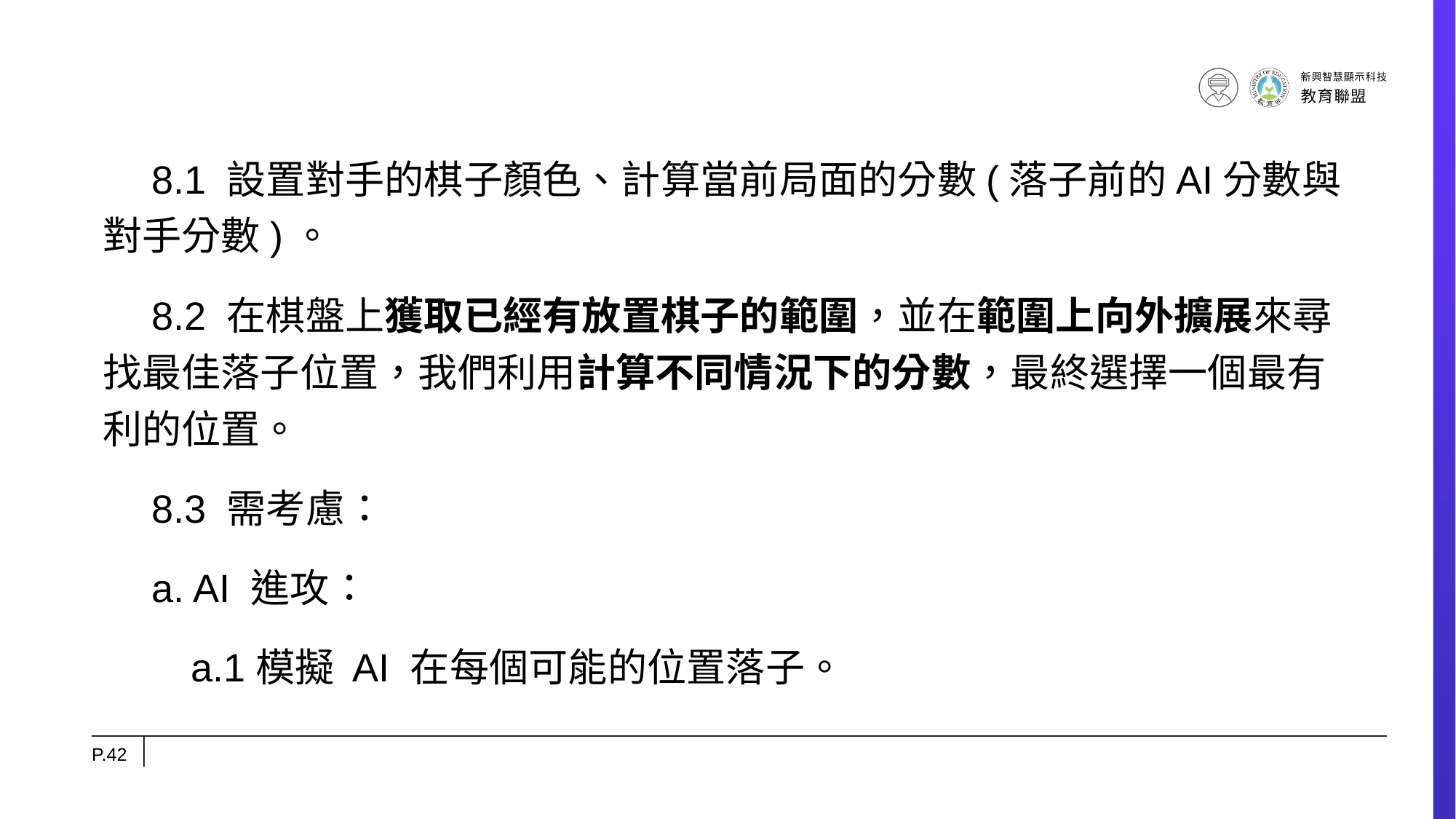

8.1 設置對手的棋子顏色、計算當前局面的分數(落子前的AI分數與對手分數)。
　8.2 在棋盤上獲取已經有放置棋子的範圍，並在範圍上向外擴展來尋找最佳落子位置，我們利用計算不同情況下的分數，最終選擇一個最有利的位置。
　8.3 需考慮：
　a. AI 進攻：
　　a.1模擬 AI 在每個可能的位置落子。

P.42